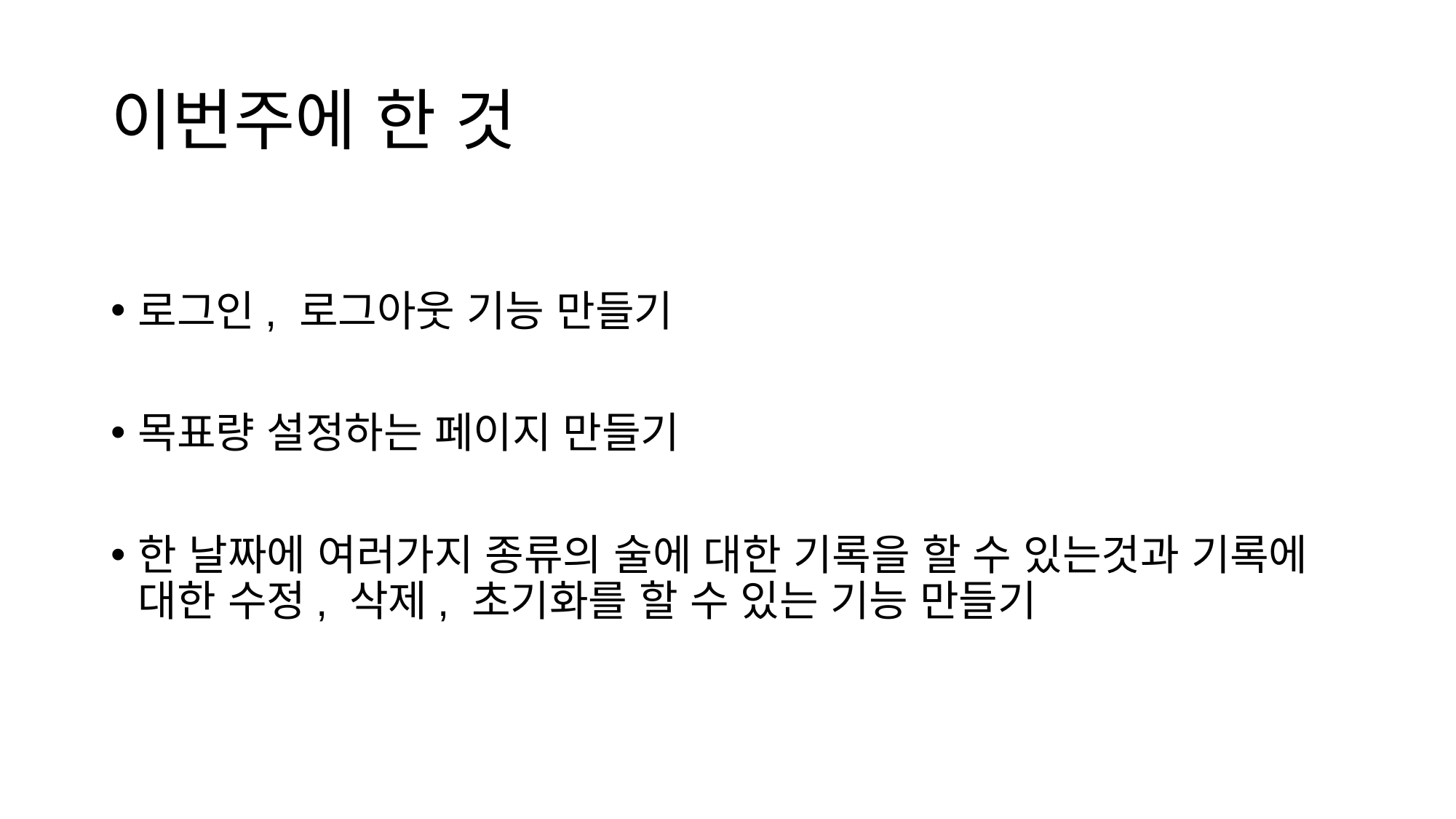

# 이번주에 한 것

로그인, 로그아웃 기능 만들기

목표량 설정하는 페이지 만들기

한 날짜에 여러가지 종류의 술에 대한 기록을 할 수 있는것과 기록에 대한 수정, 삭제, 초기화를 할 수 있는 기능 만들기